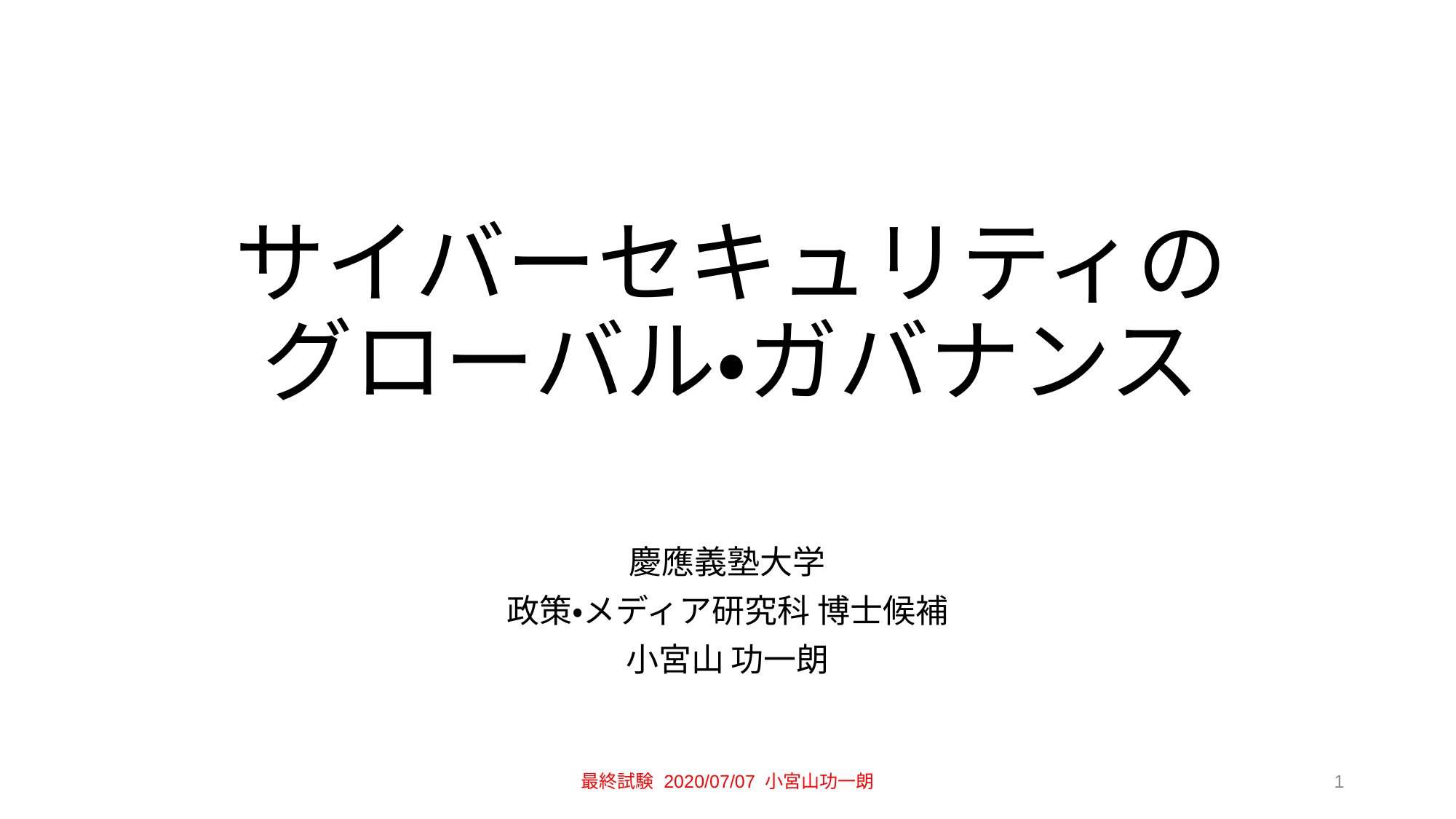

# サイバーセキュリティの グローバル・ガバナンス

慶應義塾大学
政策・メディア研究科 博士候補
小宮山 功一朗
最終試験 2020/07/07 小宮山功一朗
1